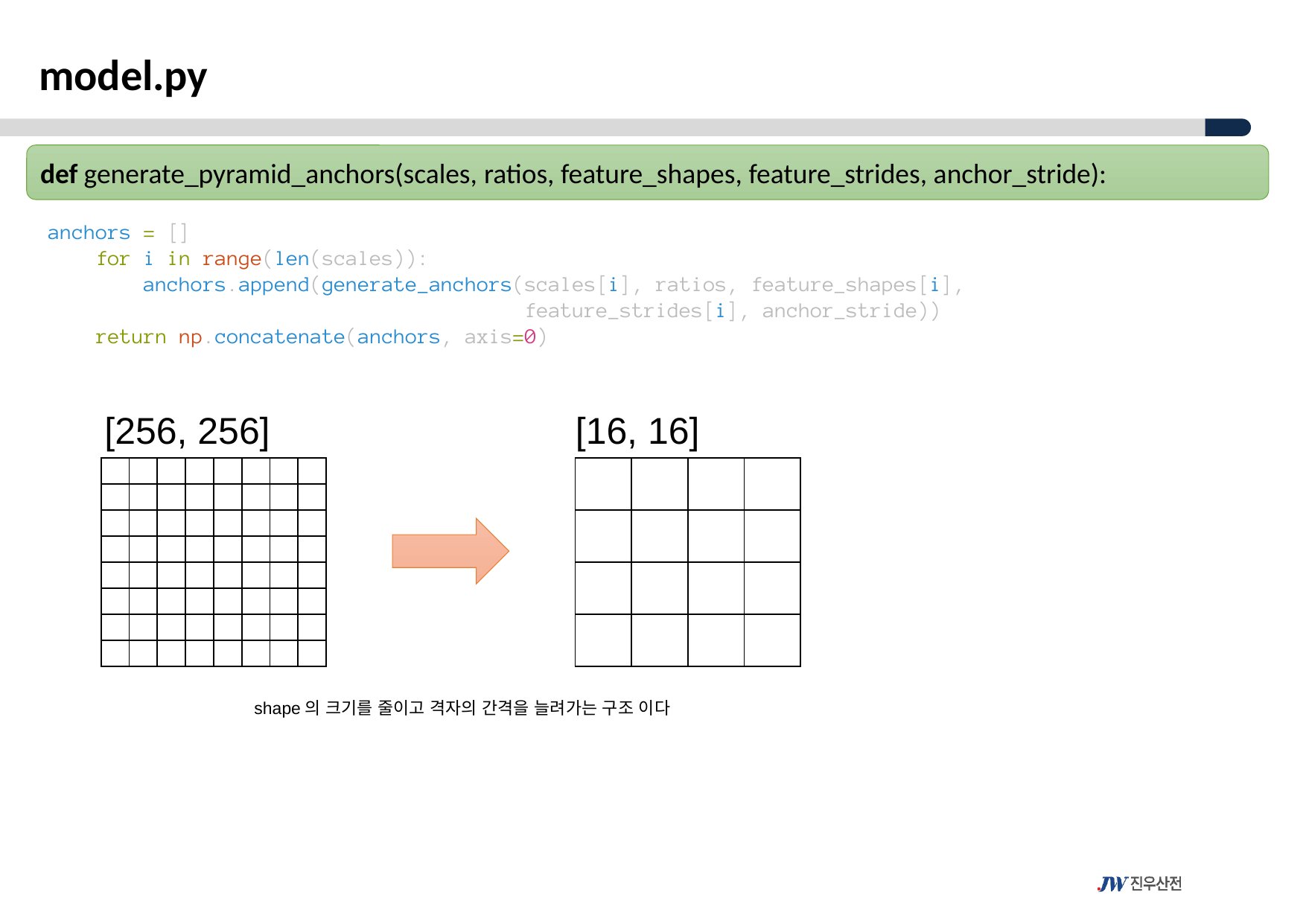

model.py
def generate_pyramid_anchors(scales, ratios, feature_shapes, feature_strides, anchor_stride):
anchors = []
    for i in range(len(scales)):
        anchors.append(generate_anchors(scales[i], ratios, feature_shapes[i],
                                        feature_strides[i], anchor_stride))
    return np.concatenate(anchors, axis=0)
[16, 16]
[256, 256]
|  |  |  |  |  |  |  |  |
| --- | --- | --- | --- | --- | --- | --- | --- |
|  |  |  |  |  |  |  |  |
|  |  |  |  |  |  |  |  |
|  |  |  |  |  |  |  |  |
|  |  |  |  |  |  |  |  |
|  |  |  |  |  |  |  |  |
|  |  |  |  |  |  |  |  |
|  |  |  |  |  |  |  |  |
|  |  |  |  |
| --- | --- | --- | --- |
|  |  |  |  |
|  |  |  |  |
|  |  |  |  |

shape의 크기를 줄이고 격자의 간격을 늘려가는 구조 이다